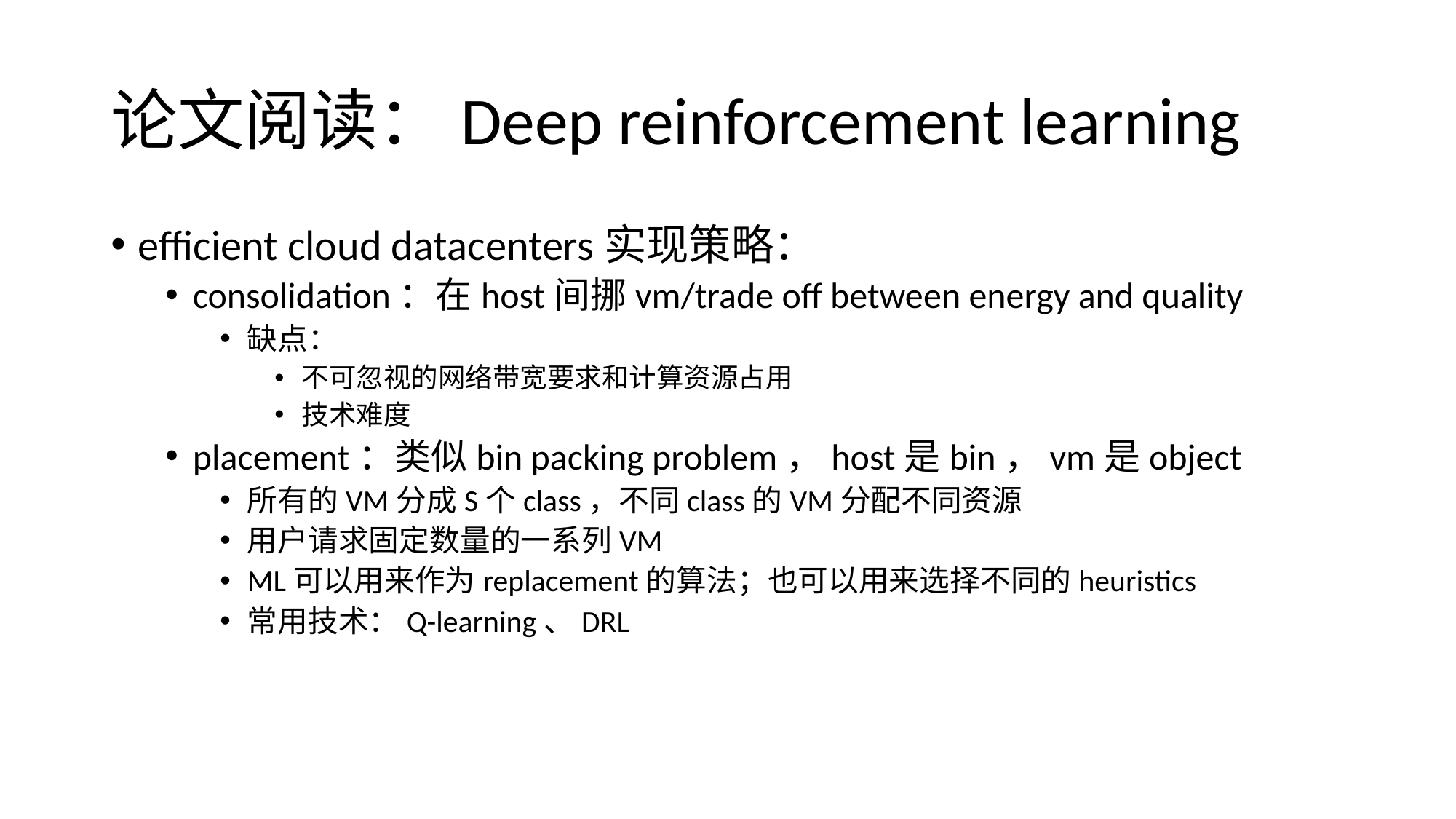

# 论文阅读：Deep reinforcement learning
efficient cloud datacenters实现策略：
consolidation：在host间挪vm/trade off between energy and quality
缺点：
不可忽视的网络带宽要求和计算资源占用
技术难度
placement：类似bin packing problem，host是bin，vm是object
所有的VM分成S个class，不同class的VM分配不同资源
用户请求固定数量的一系列VM
ML可以用来作为replacement的算法；也可以用来选择不同的heuristics
常用技术：Q-learning、DRL